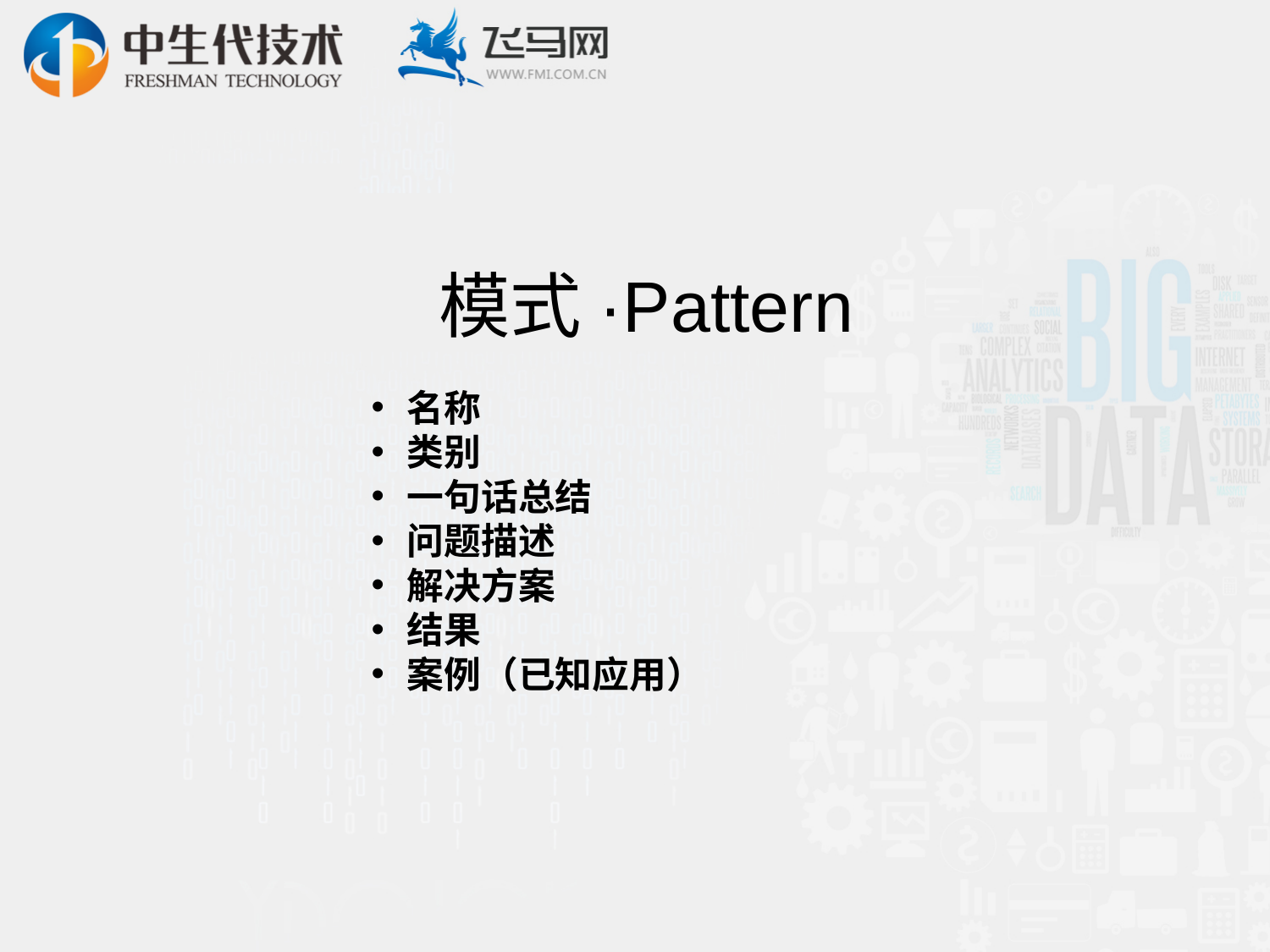

名称
类别
一句话总结
问题描述
解决方案
结果
案例（已知应用）
# 模式·Pattern